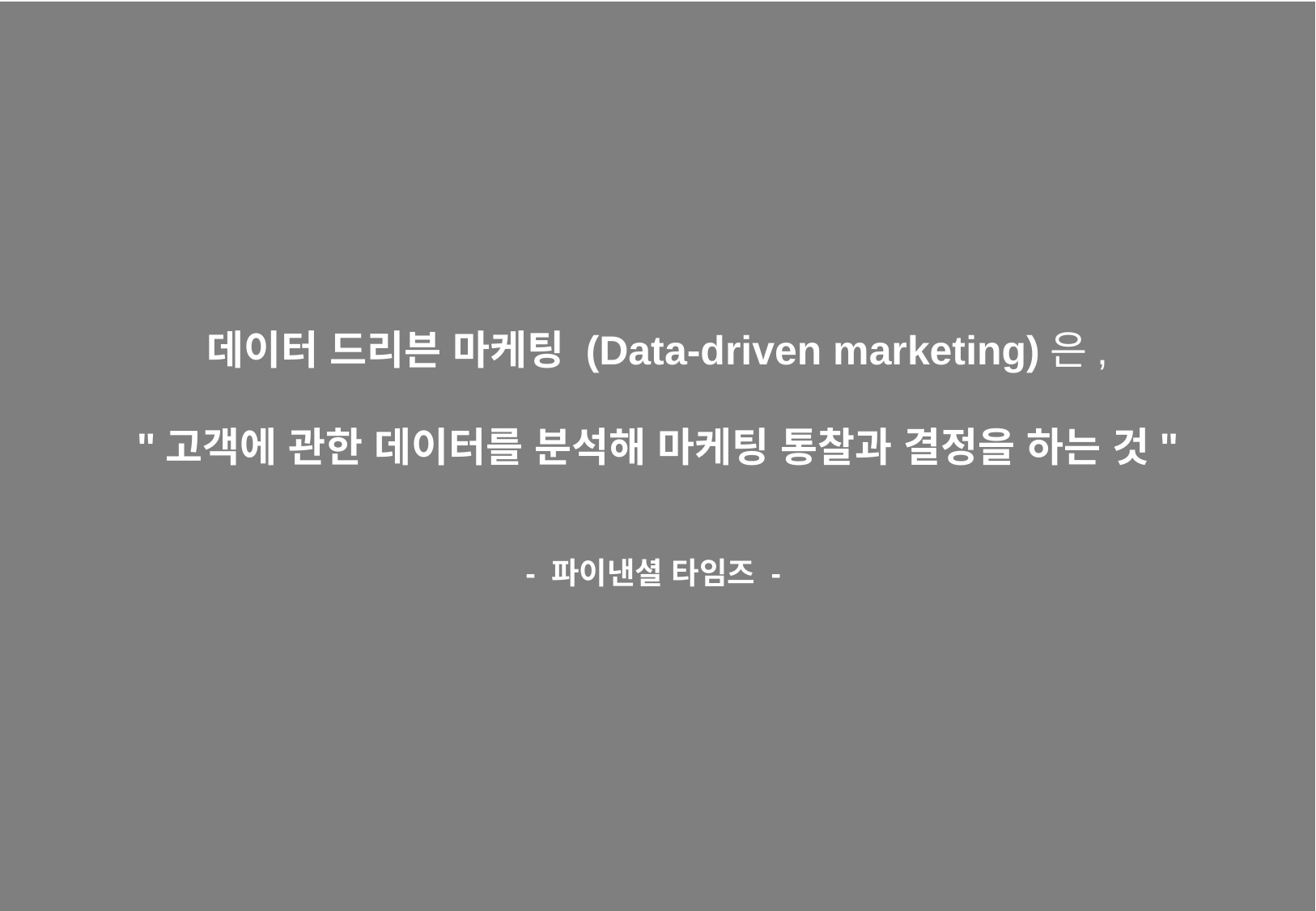

데이터 드리븐 마케팅 (Data-driven marketing)은,

"고객에 관한 데이터를 분석해 마케팅 통찰과 결정을 하는 것"

- 파이낸셜 타임즈 -